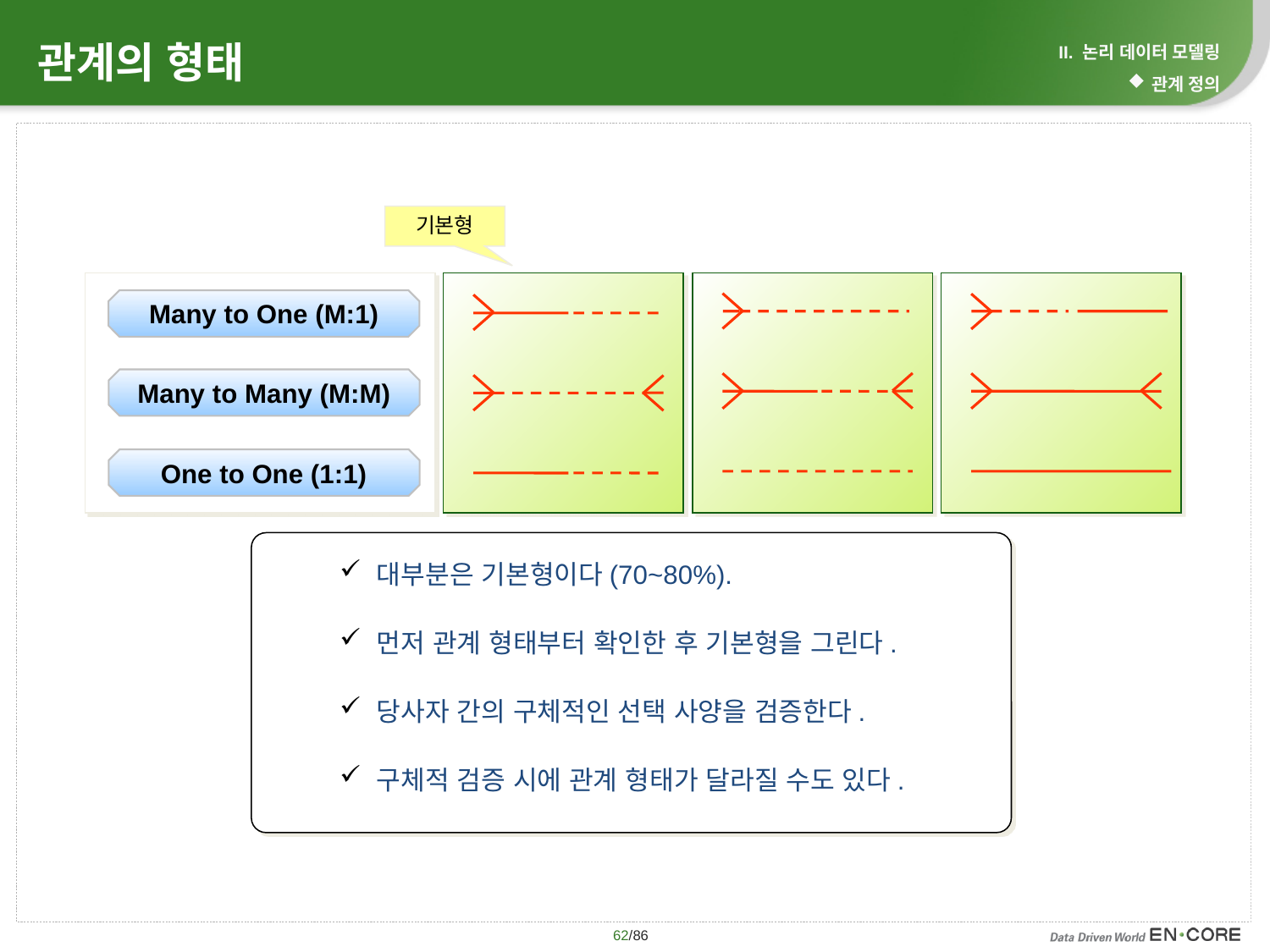

# 관계의 형태
II. 논리 데이터 모델링
관계 정의
기본형

Many to One (M:1)

Many to Many (M:M)

One to One (1:1)

대부분은 기본형이다(70~80%).
먼저 관계 형태부터 확인한 후 기본형을 그린다.
당사자 간의 구체적인 선택 사양을 검증한다.
구체적 검증 시에 관계 형태가 달라질 수도 있다.